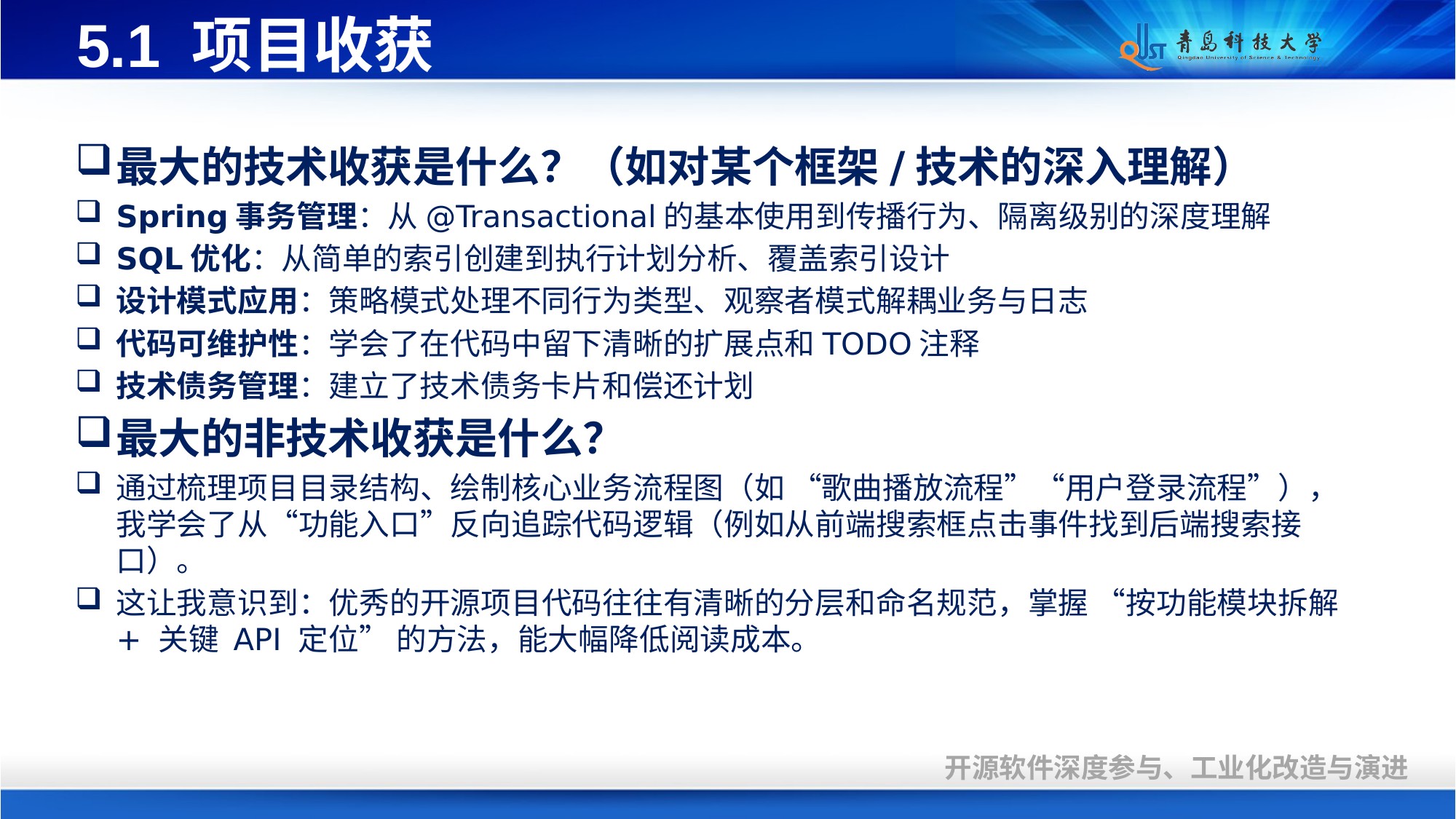

# 5.1 项目收获
最大的技术收获是什么？（如对某个框架/技术的深入理解）
Spring事务管理：从@Transactional的基本使用到传播行为、隔离级别的深度理解
SQL优化：从简单的索引创建到执行计划分析、覆盖索引设计
设计模式应用：策略模式处理不同行为类型、观察者模式解耦业务与日志
代码可维护性：学会了在代码中留下清晰的扩展点和TODO注释
技术债务管理：建立了技术债务卡片和偿还计划
最大的非技术收获是什么？
通过梳理项目目录结构、绘制核心业务流程图（如 “歌曲播放流程”“用户登录流程”），我学会了从“功能入口”反向追踪代码逻辑（例如从前端搜索框点击事件找到后端搜索接口）。
这让我意识到：优秀的开源项目代码往往有清晰的分层和命名规范，掌握 “按功能模块拆解 + 关键 API 定位” 的方法，能大幅降低阅读成本。